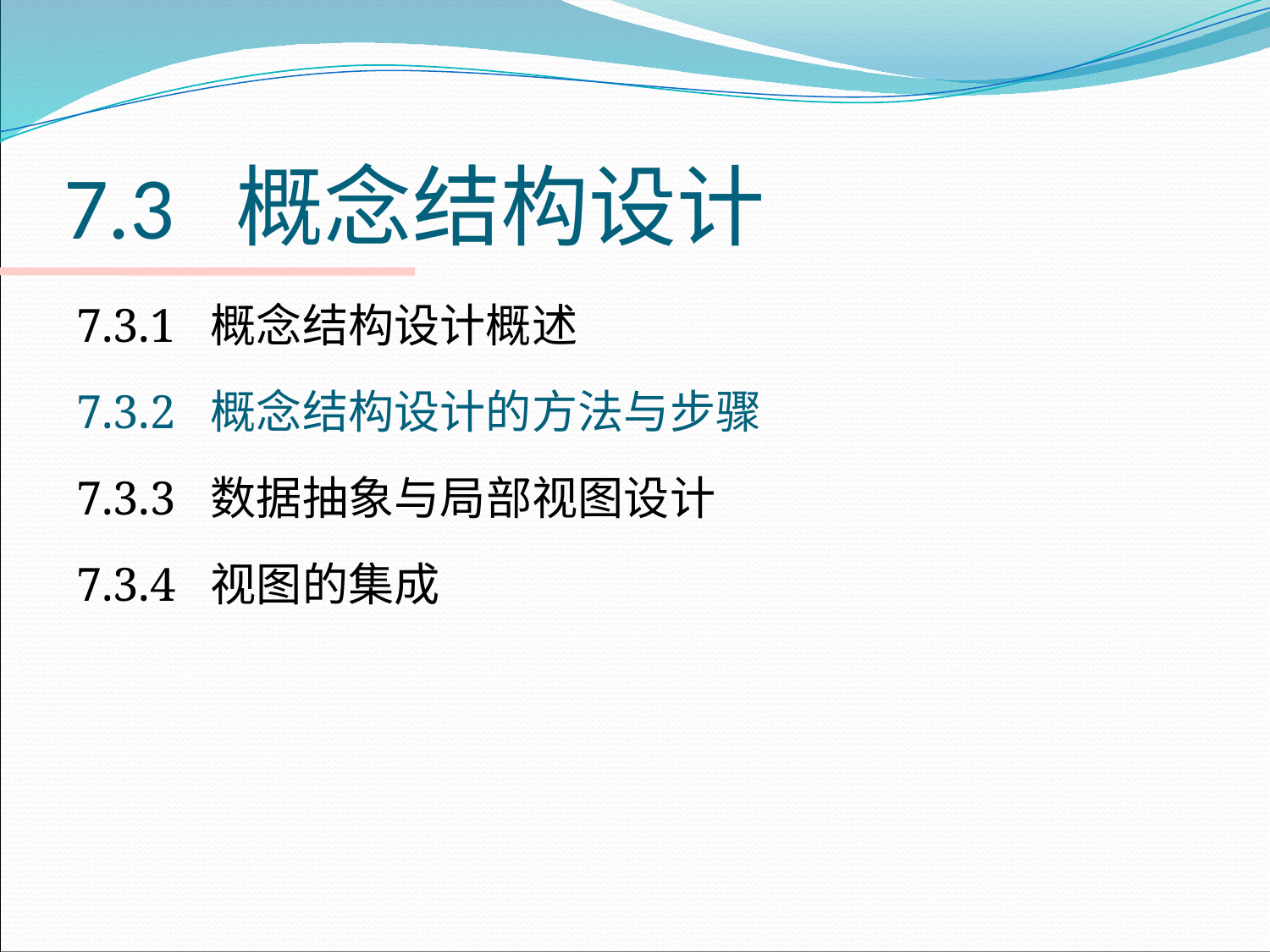

# 7.3  概念结构设计
7.3.1  概念结构设计概述
7.3.2  概念结构设计的方法与步骤
7.3.3  数据抽象与局部视图设计
7.3.4  视图的集成

700